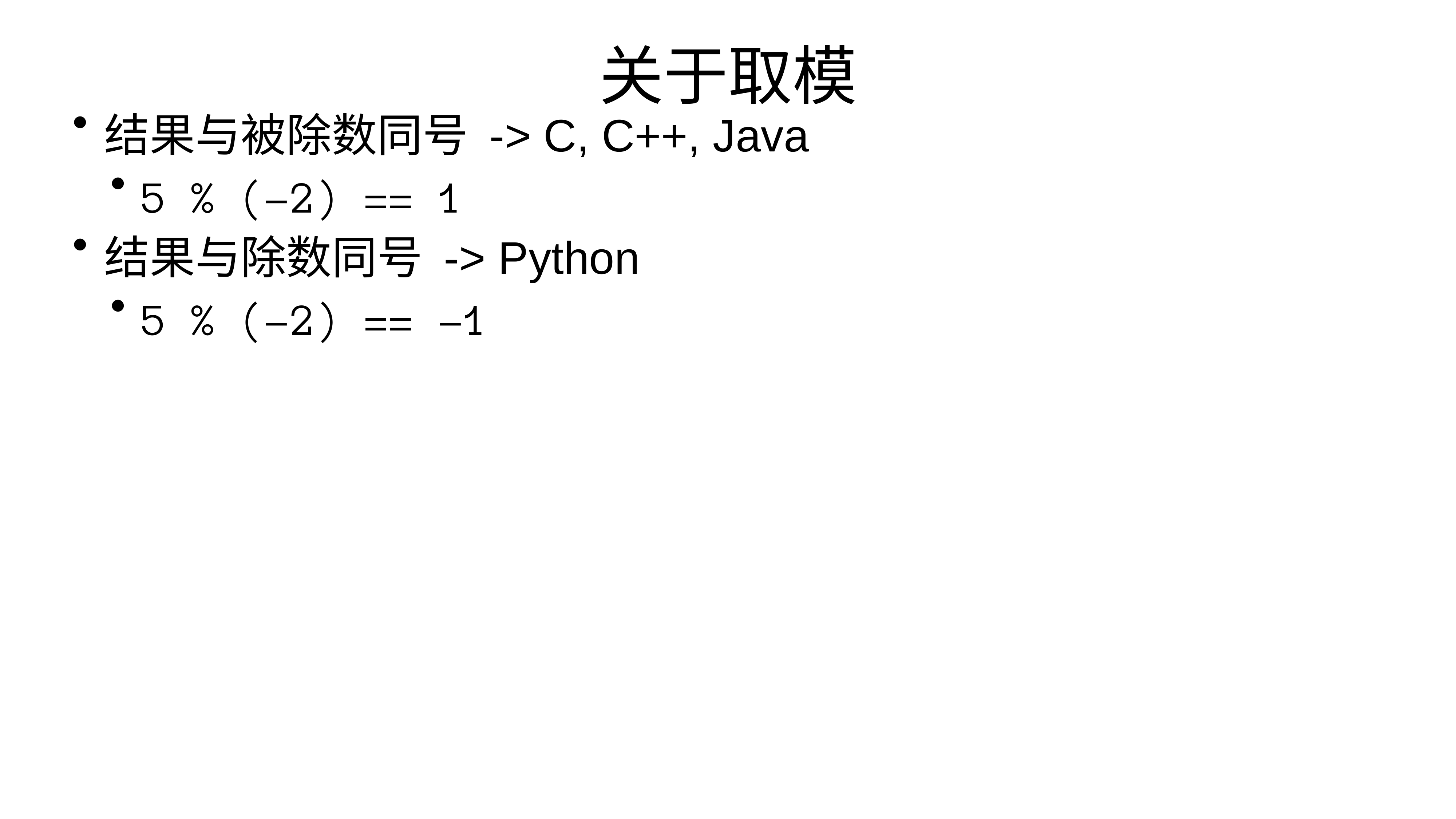

关于取模
结果与被除数同号 -> C, C++, Java
5 % (-2) == 1
结果与除数同号 -> Python
5 % (-2) == -1